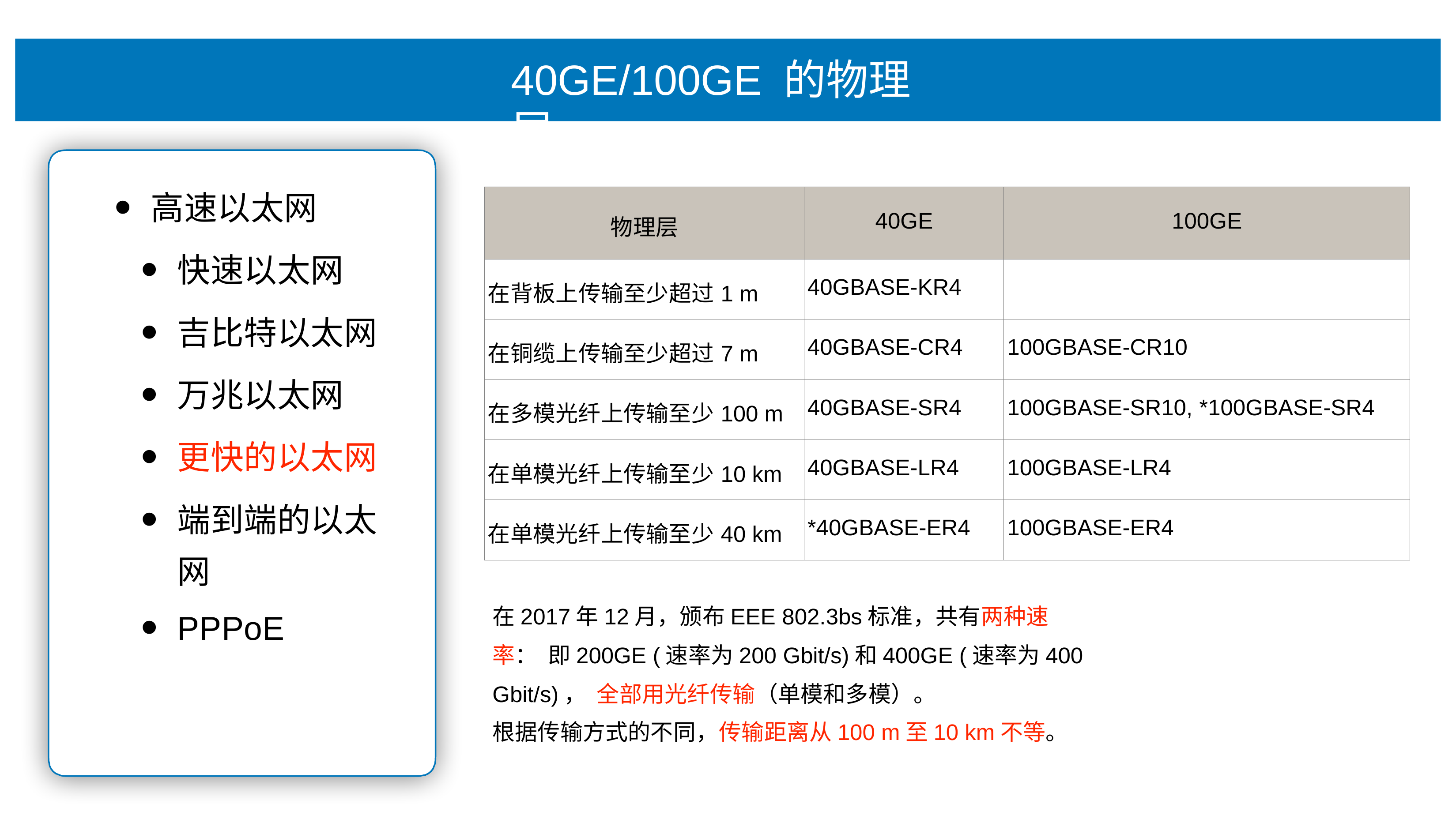

# 40GE/100GE 的物理层

⾼速以太⽹
快速以太⽹
吉⽐特以太⽹
万兆以太⽹
更快的以太⽹
端到端的以太
⽹
PPPoE
| 物理层 | 40GE | 100GE |
| --- | --- | --- |
| 在背板上传输⾄少超过1 m | 40GBASE-KR4 |  |
| 在铜缆上传输⾄少超过7 m | 40GBASE-CR4 | 100GBASE-CR10 |
| 在多模光纤上传输⾄少100 m | 40GBASE-SR4 | 100GBASE-SR10, \*100GBASE-SR4 |
| 在单模光纤上传输⾄少10 km | 40GBASE-LR4 | 100GBASE-LR4 |
| 在单模光纤上传输⾄少40 km | \*40GBASE-ER4 | 100GBASE-ER4 |
在2017年12⽉，颁布EEE 802.3bs标准，共有两种速率：  即200GE (速率为200 Gbit/s)和400GE (速率为400 Gbit/s)，  全部⽤光纤传输（单模和多模）。
根据传输⽅式的不同，传输距离从100 m⾄10 km不等。